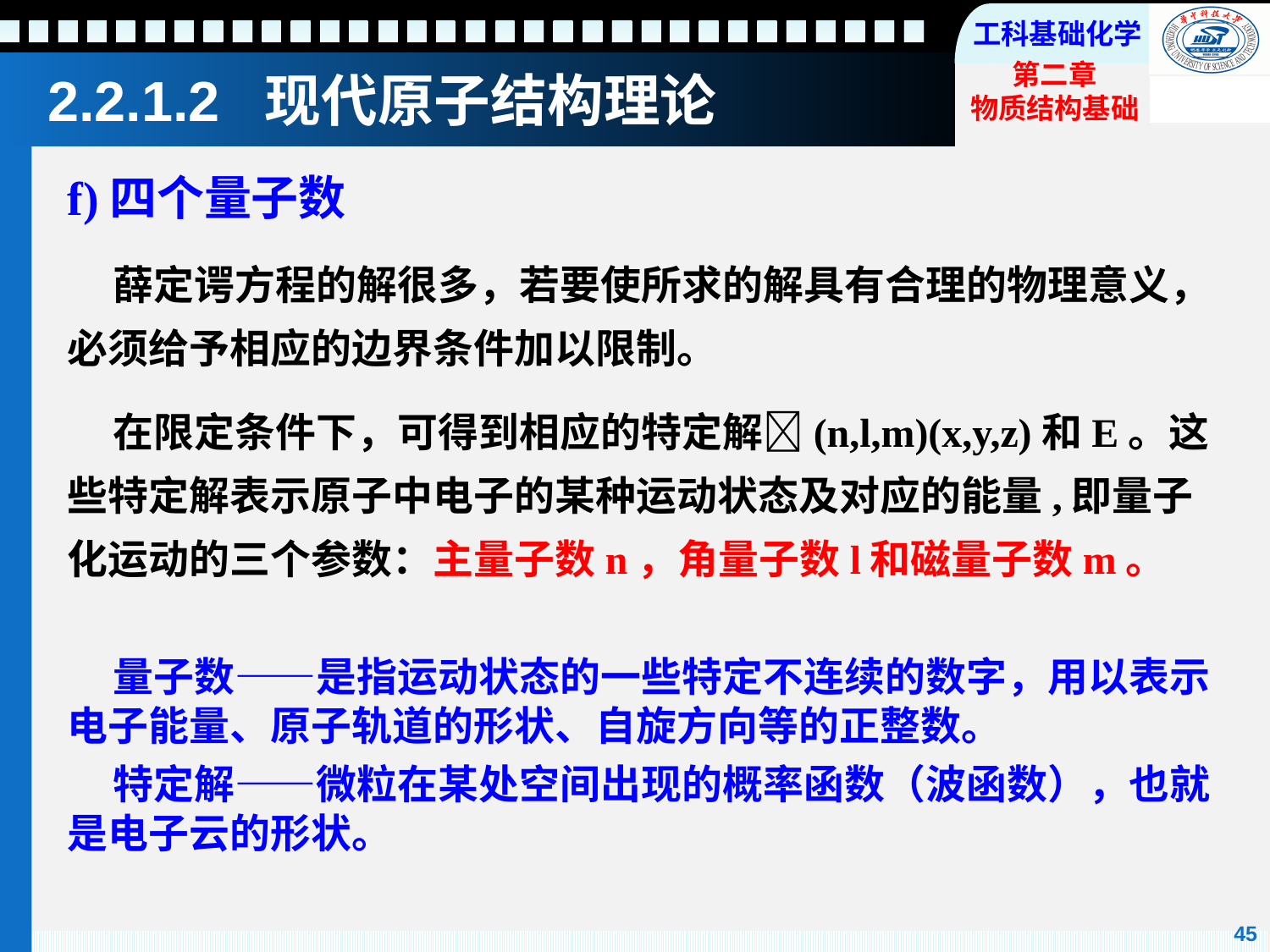

# 2.2.1.2  现代原子结构理论
f)四个量子数
薛定谔方程的解很多，若要使所求的解具有合理的物理意义，必须给予相应的边界条件加以限制。
在限定条件下，可得到相应的特定解ψ(n,l,m)(x,y,z)和E。这些特定解表示原子中电子的某种运动状态及对应的能量,即量子化运动的三个参数：主量子数n，角量子数l和磁量子数m。

量子数——是指运动状态的一些特定不连续的数字，用以表示电子能量、原子轨道的形状、自旋方向等的正整数。
特定解——微粒在某处空间出现的概率函数（波函数），也就是电子云的形状。